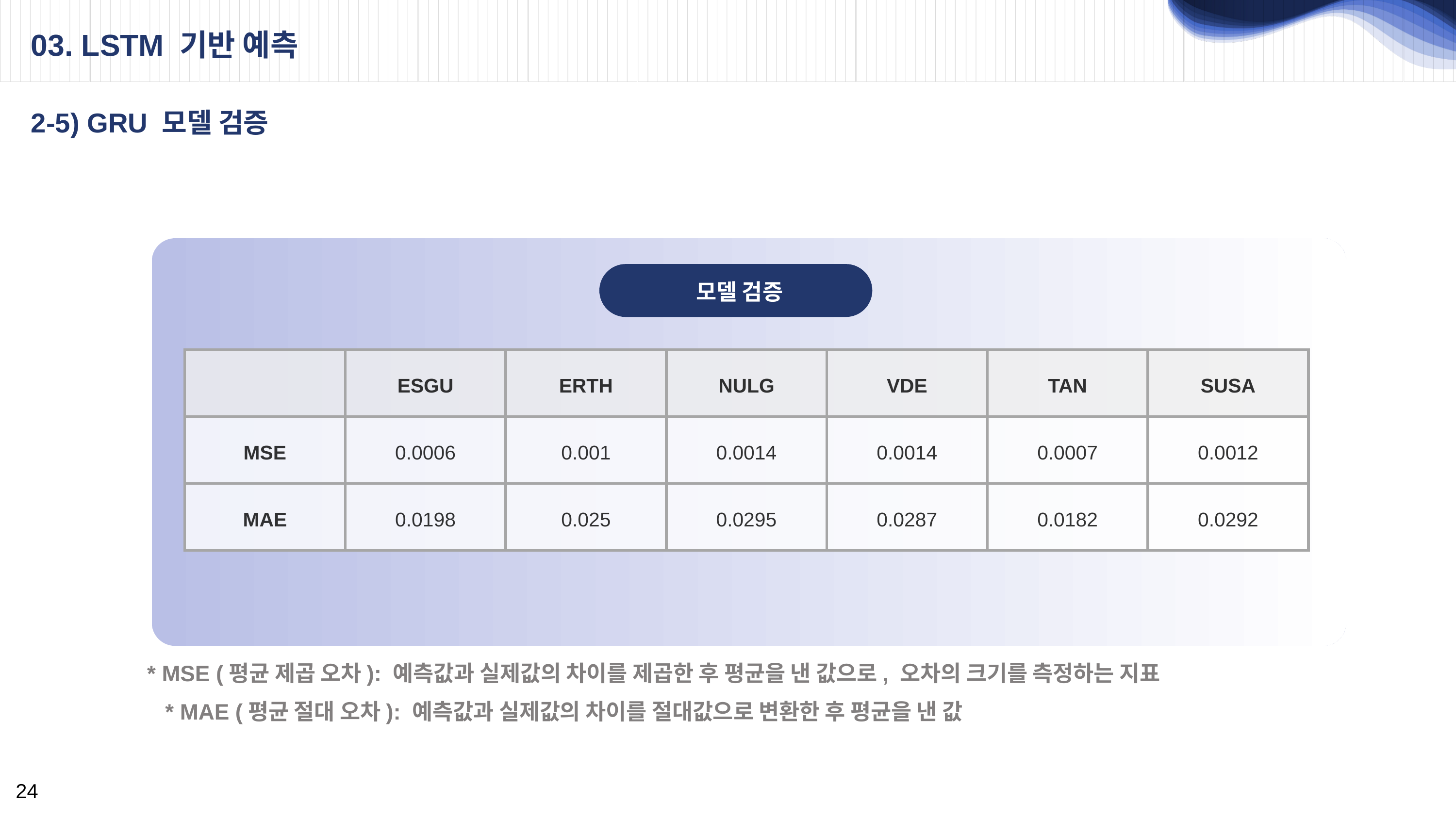

03. LSTM 기반 예측
2-5) GRU 모델 검증

모델 검증
|  | ESGU | ERTH | NULG | VDE | TAN | SUSA |
| --- | --- | --- | --- | --- | --- | --- |
| MSE | 0.0006 | 0.001 | 0.0014 | 0.0014 | 0.0007 | 0.0012 |
| MAE | 0.0198 | 0.025 | 0.0295 | 0.0287 | 0.0182 | 0.0292 |
 * MSE (평균 제곱 오차): 예측값과 실제값의 차이를 제곱한 후 평균을 낸 값으로, 오차의 크기를 측정하는 지표
 * MAE (평균 절대 오차): 예측값과 실제값의 차이를 절대값으로 변환한 후 평균을 낸 값
24